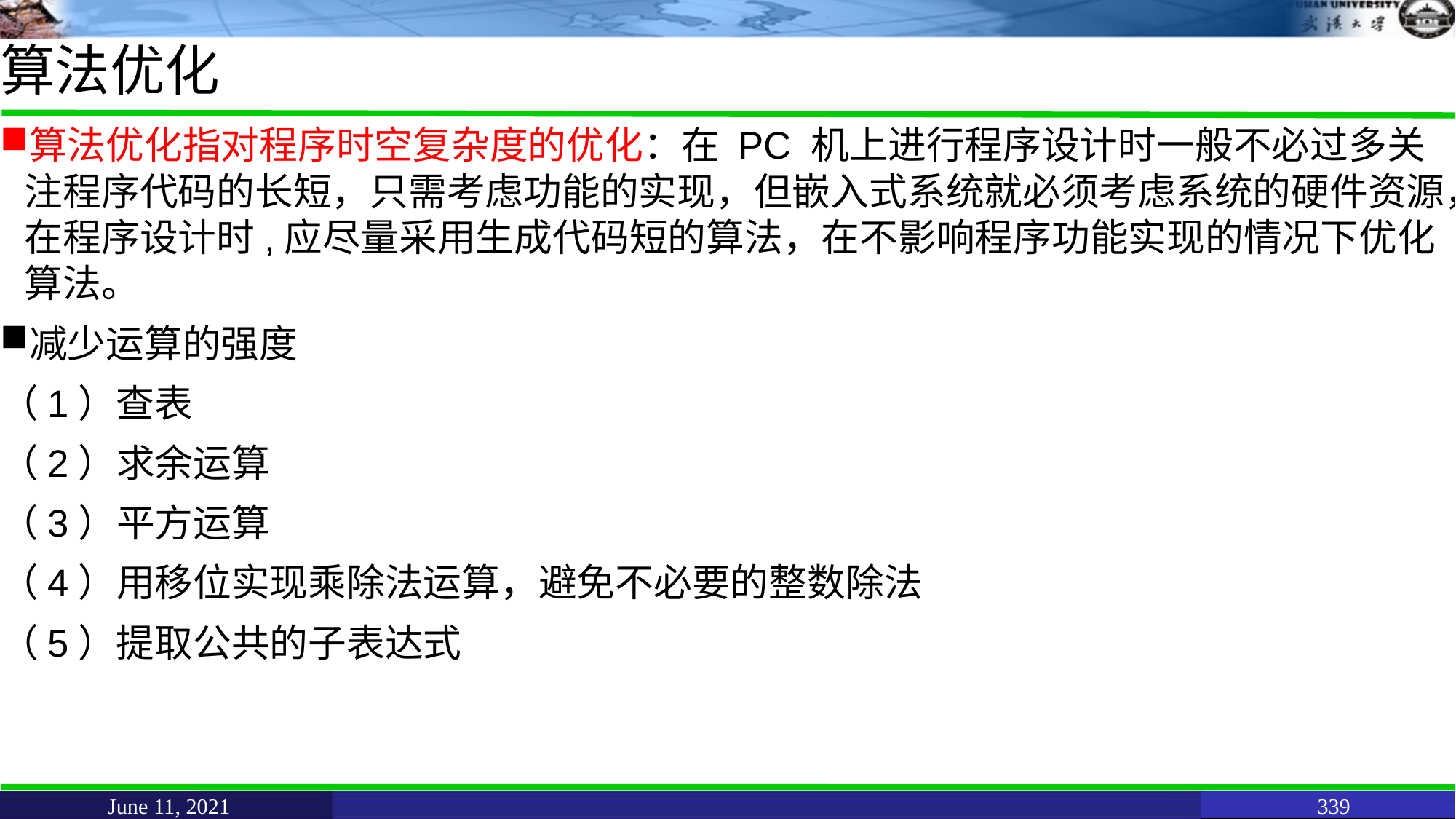

# 算法优化
算法优化指对程序时空复杂度的优化：在 PC 机上进行程序设计时一般不必过多关注程序代码的长短，只需考虑功能的实现，但嵌入式系统就必须考虑系统的硬件资源，在程序设计时,应尽量采用生成代码短的算法，在不影响程序功能实现的情况下优化算法。
减少运算的强度
（1）查表
（2）求余运算
（3）平方运算
（4）用移位实现乘除法运算，避免不必要的整数除法
（5）提取公共的子表达式
June 11, 2021

339